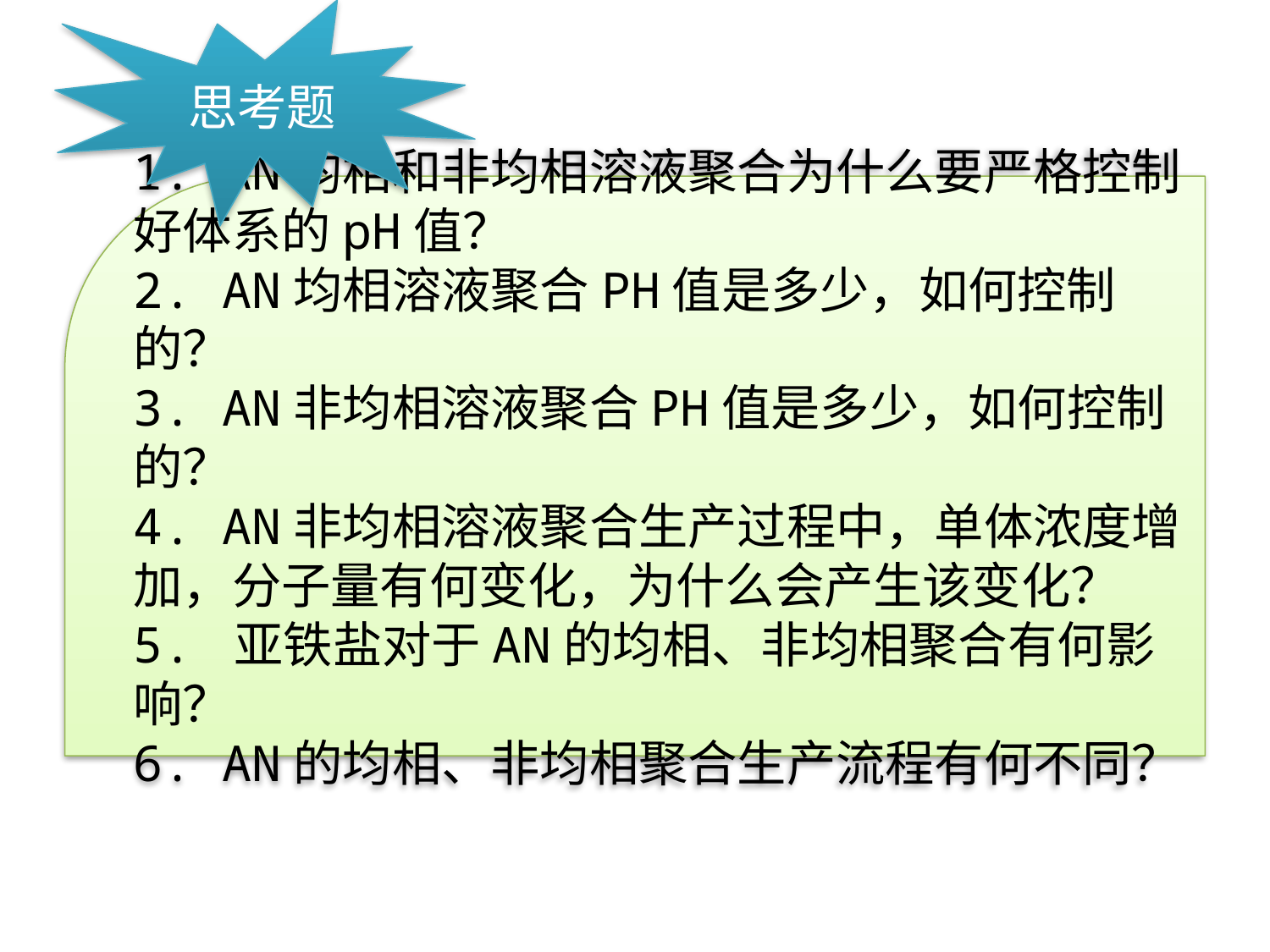

思考题
1. AN均相和非均相溶液聚合为什么要严格控制好体系的pH值？
2. AN均相溶液聚合PH值是多少，如何控制的？
3. AN非均相溶液聚合PH值是多少，如何控制的？
4. AN非均相溶液聚合生产过程中，单体浓度增加，分子量有何变化，为什么会产生该变化？
5. 亚铁盐对于AN的均相、非均相聚合有何影响？
6. AN的均相、非均相聚合生产流程有何不同？
点击添加文本
点击添加文本
点击添加文本
点击添加文本